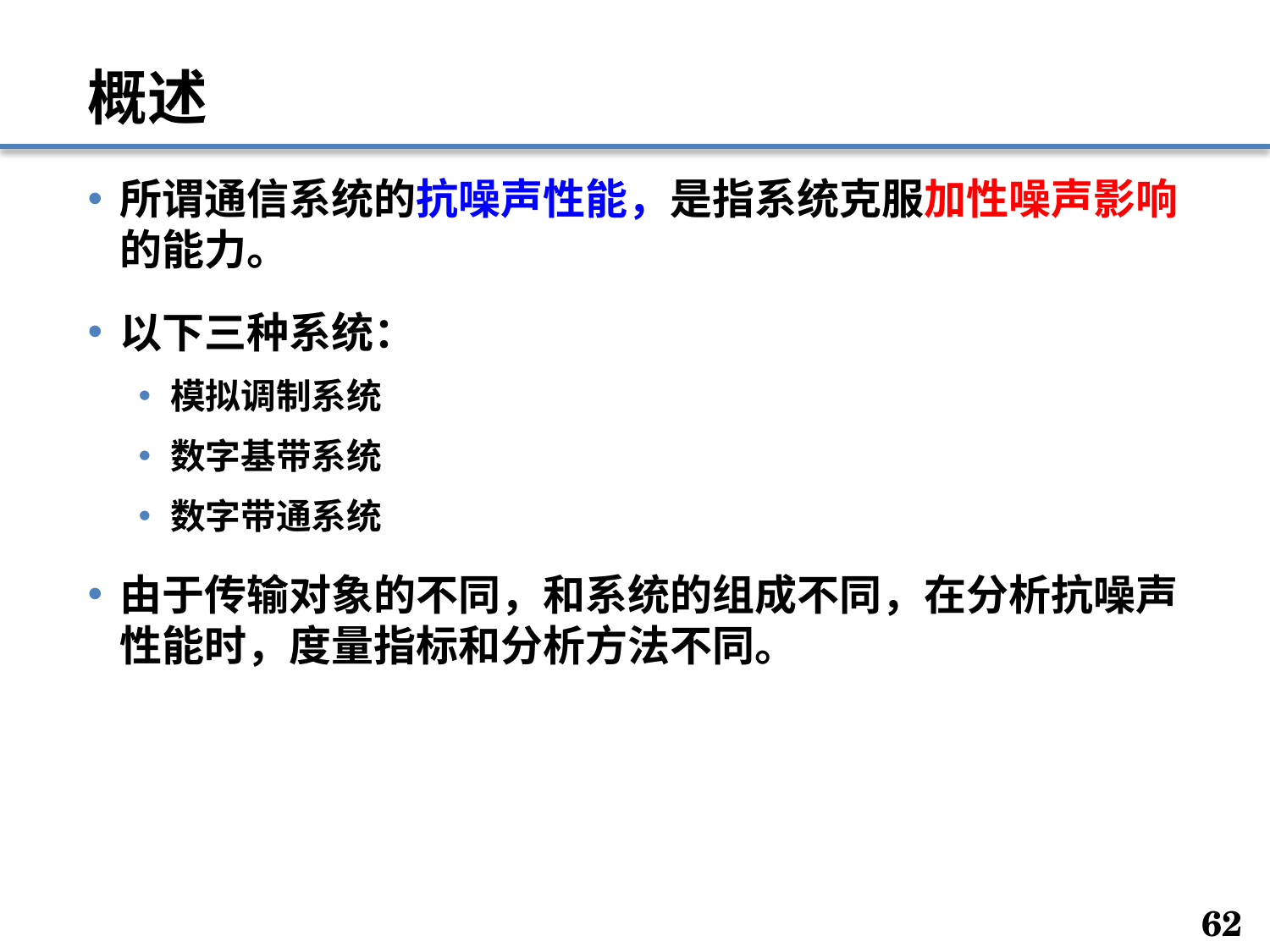

# 概述
所谓通信系统的抗噪声性能，是指系统克服加性噪声影响的能力。
以下三种系统：
模拟调制系统
数字基带系统
数字带通系统
由于传输对象的不同，和系统的组成不同，在分析抗噪声性能时，度量指标和分析方法不同。
62